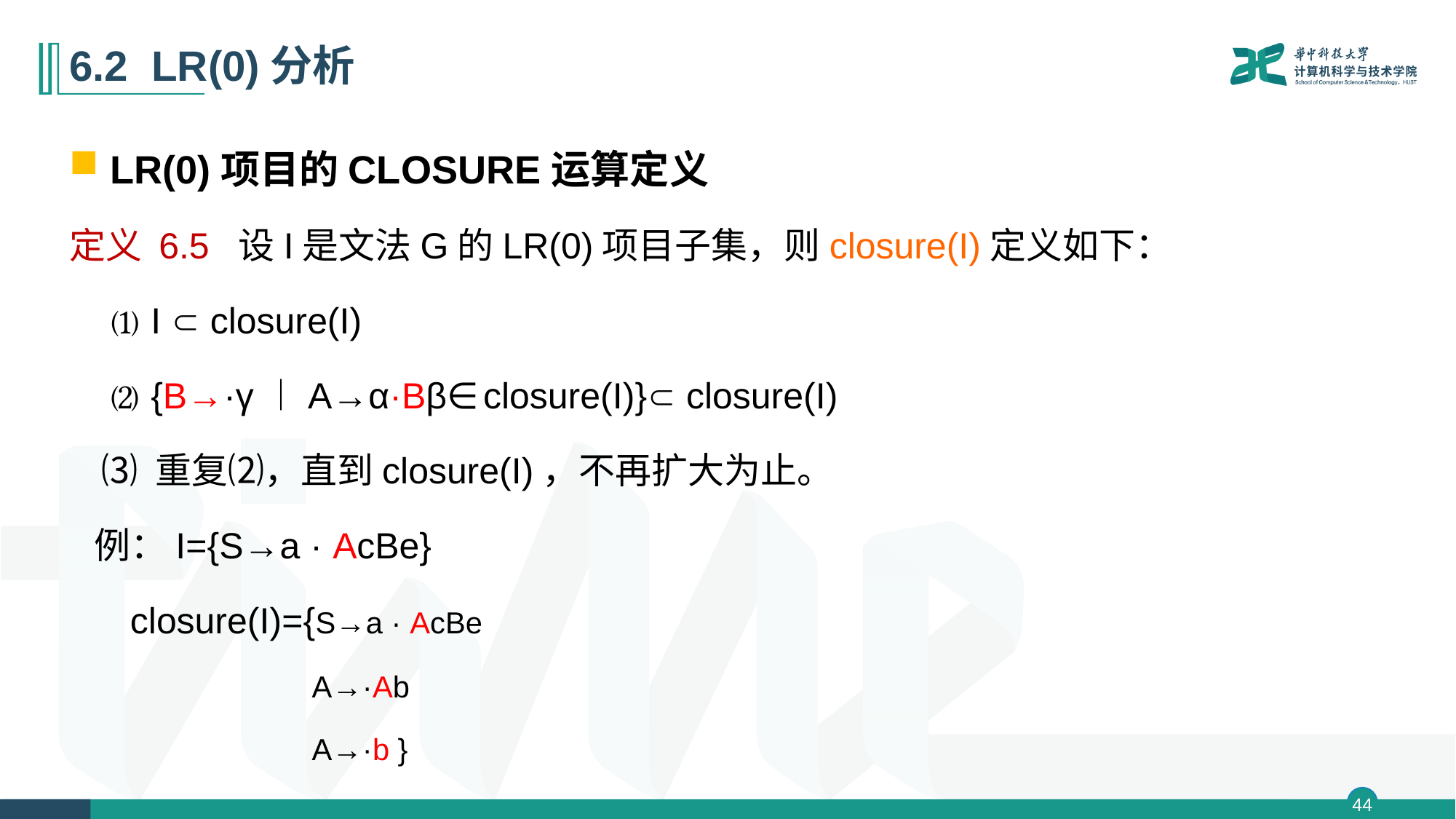

# 6.2  LR(0)分析
LR(0)项目的CLOSURE运算定义
定义 6.5  设I是文法G的LR(0)项目子集，则closure(I)定义如下：
    ⑴ I ⊂ closure(I)
    ⑵ {B→·γ︱A→α·Bβ∈closure(I)}⊂ closure(I)
    ⑶ 重复⑵，直到closure(I)，不再扩大为止。
  例：I={S→a · AcBe}
      closure(I)={S→a · AcBe
                             A→·Ab
                             A→·b }